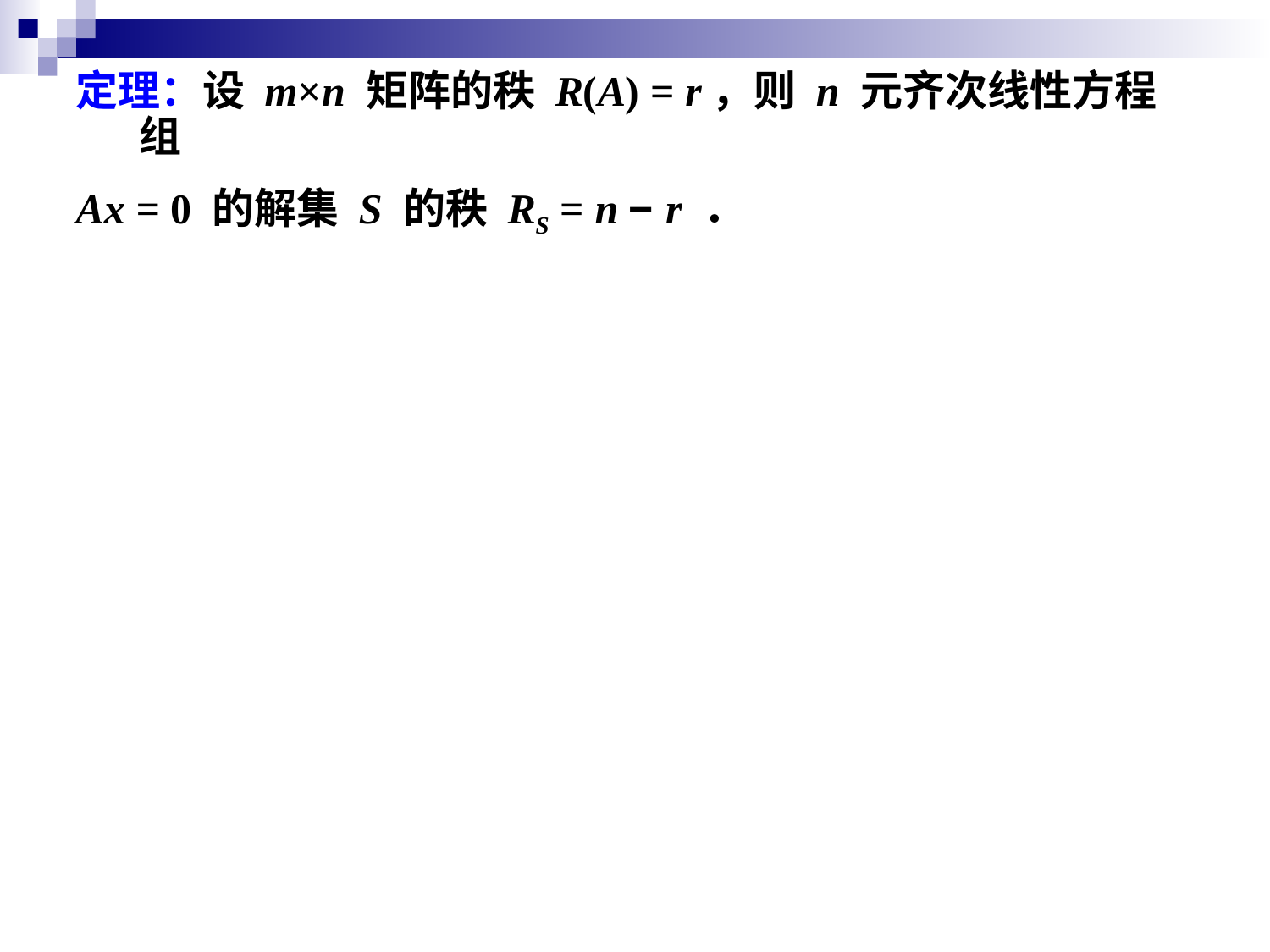

定理：设 m×n 矩阵的秩 R(A) = r，则 n 元齐次线性方程组
Ax = 0 的解集 S 的秩 RS = n − r ．